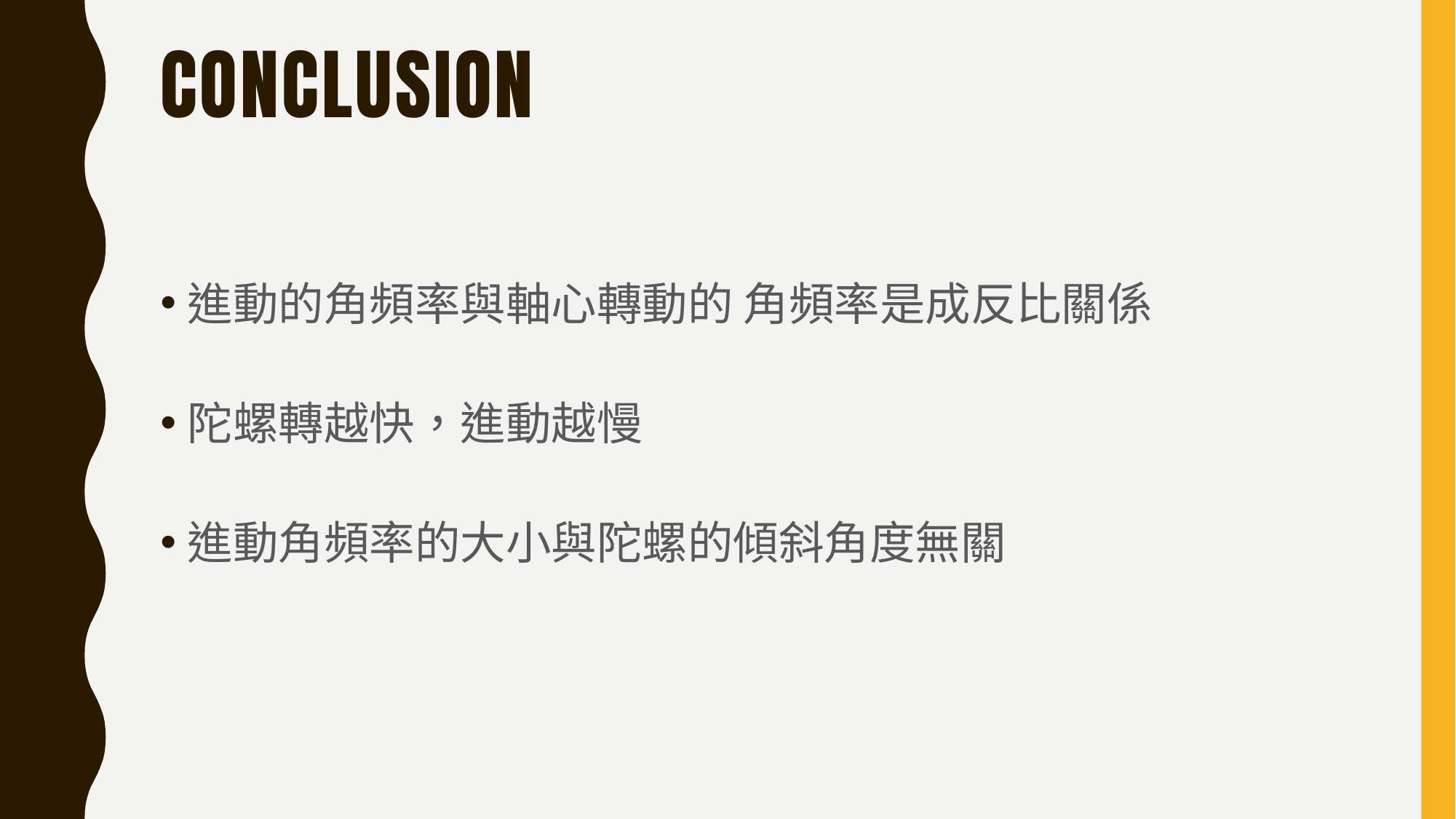

# CONCLUSION
進動的角頻率與軸心轉動的 角頻率是成反比關係
陀螺轉越快，進動越慢
進動角頻率的大小與陀螺的傾斜角度無關